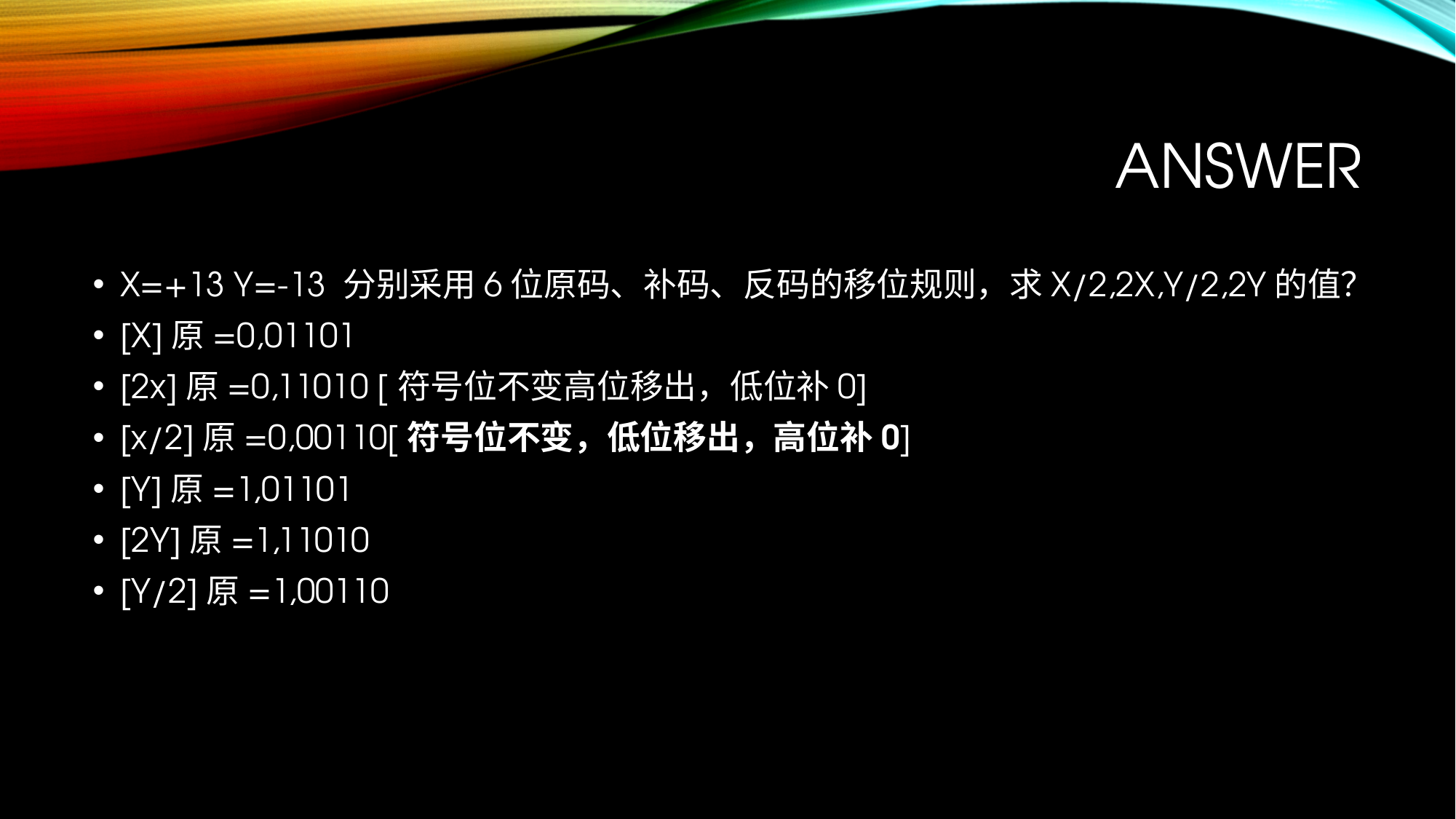

# ANSWER
X=+13 Y=-13 分别采用6位原码、补码、反码的移位规则，求X/2,2X,Y/2,2Y的值？
[X]原=0,01101
[2x]原=0,11010 [符号位不变高位移出，低位补0]
[x/2]原=0,00110[符号位不变，低位移出，高位补0]
[Y]原=1,01101
[2Y]原=1,11010
[Y/2]原=1,00110